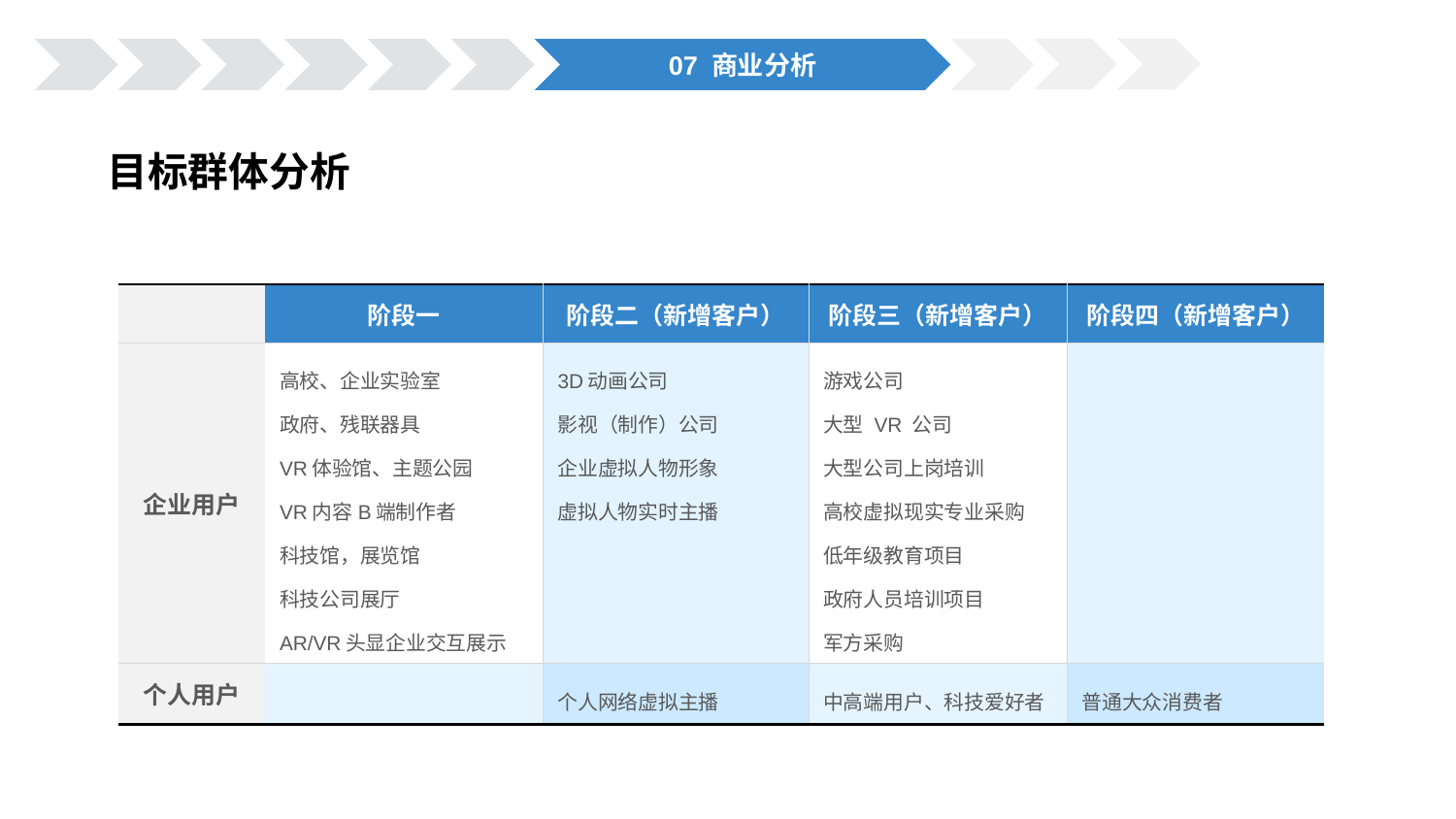

07 商业分析

目标群体分析
|  | 阶段一 | 阶段二（新增客户） | 阶段三（新增客户） | 阶段四（新增客户） |
| --- | --- | --- | --- | --- |
| 企业用户 | 高校、企业实验室 政府、残联器具 VR体验馆、主题公园 VR内容B端制作者 科技馆，展览馆 科技公司展厅 AR/VR头显企业交互展示 | 3D动画公司 影视（制作）公司 企业虚拟人物形象 虚拟人物实时主播 | 游戏公司 大型 VR 公司 大型公司上岗培训 高校虚拟现实专业采购 低年级教育项目 政府人员培训项目 军方采购 |  |
| 个人用户 |  | 个人网络虚拟主播 | 中高端用户、科技爱好者 | 普通大众消费者 |